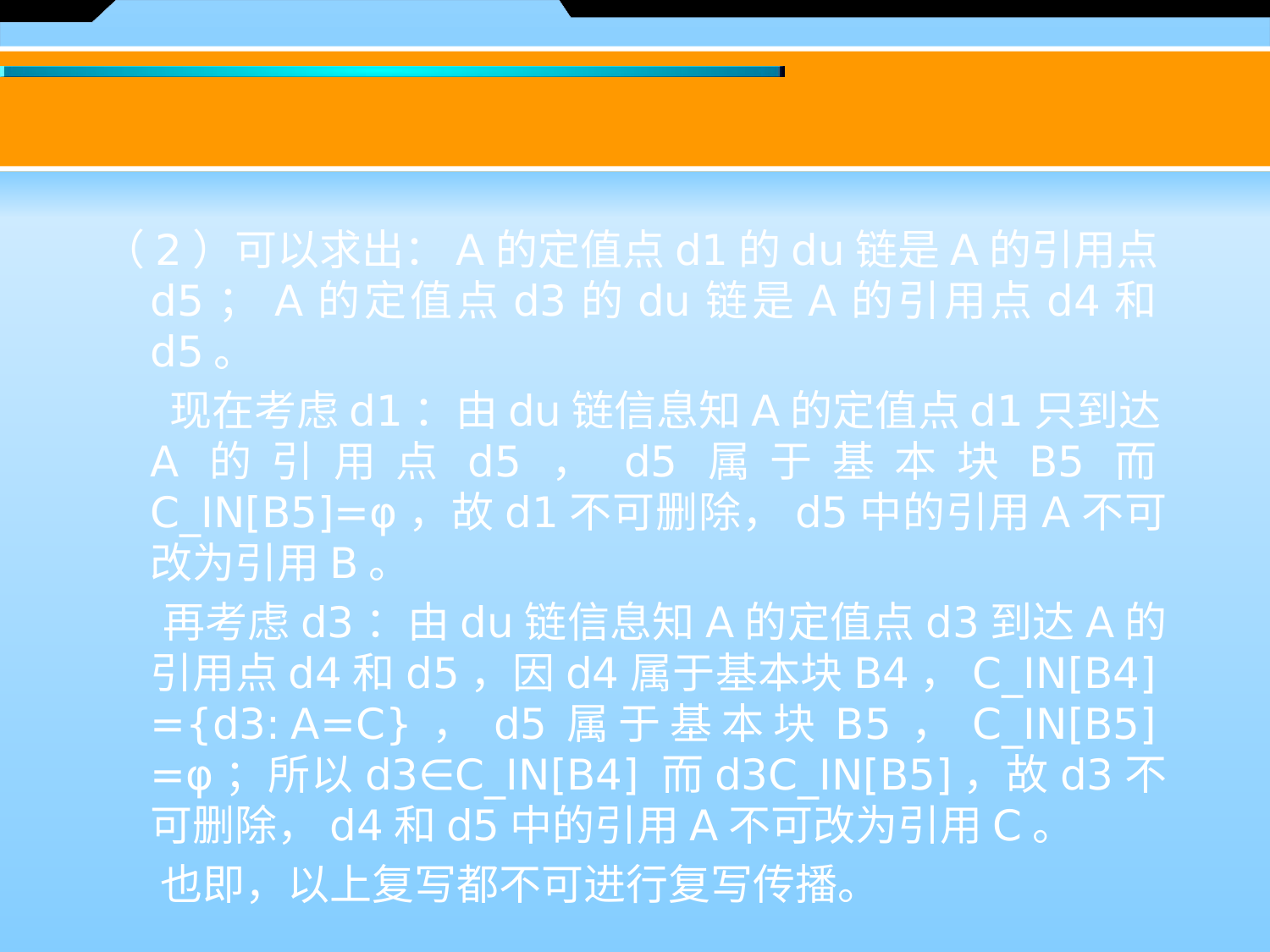

#
（2）可以求出：A的定值点d1的du链是A的引用点d5；A的定值点d3的du链是A的引用点d4和d5。
      现在考虑d1：由du链信息知A的定值点d1只到达A的引用点d5，d5属于基本块B5而C_IN[B5]=φ，故d1不可删除，d5中的引用A不可改为引用B。
     再考虑d3：由du链信息知A的定值点d3到达A的引用点d4和d5，因d4属于基本块B4，C_IN[B4] ={d3: A=C}，d5属于基本块B5，C_IN[B5] =φ；所以d3∈C_IN[B4] 而d3C_IN[B5]，故d3不可删除，d4和d5中的引用A不可改为引用C。
     也即，以上复写都不可进行复写传播。